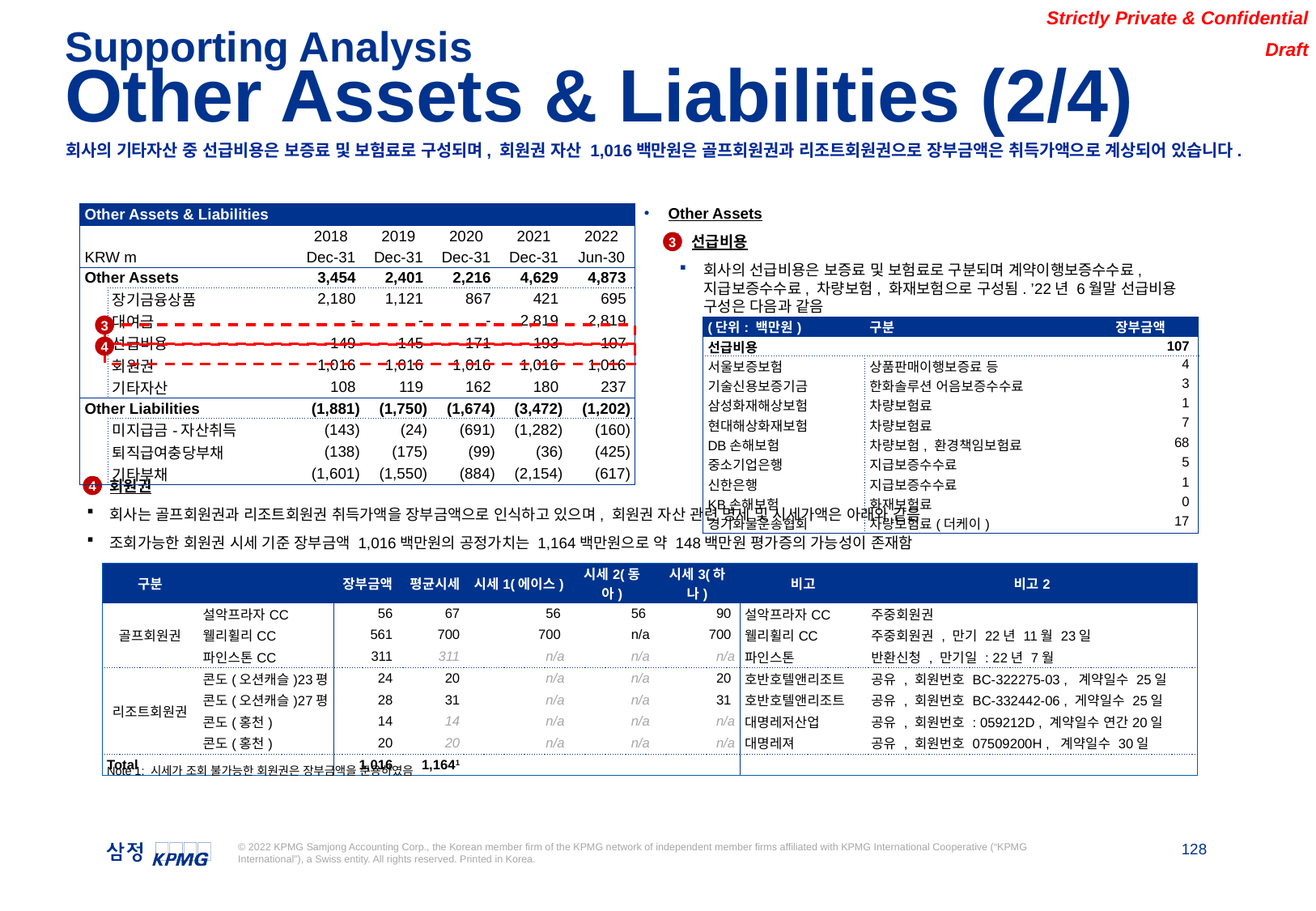

Supporting Analysis
Other Assets & Liabilities (2/4)
회사의 기타자산 중 선급비용은 보증료 및 보험료로 구성되며, 회원권 자산 1,016백만원은 골프회원권과 리조트회원권으로 장부금액은 취득가액으로 계상되어 있습니다.
Other Assets
선급비용
회사의 선급비용은 보증료 및 보험료로 구분되며 계약이행보증수수료, 지급보증수수료, 차량보험, 화재보험으로 구성됨. ’22년 6월말 선급비용 구성은 다음과 같음
| Other Assets & Liabilities |  |  |  |  |  |  |  |
| --- | --- | --- | --- | --- | --- | --- | --- |
|  |  |  | 2018 | 2019 | 2020 | 2021 | 2022 |
| KRW m |  |  | Dec-31 | Dec-31 | Dec-31 | Dec-31 | Jun-30 |
| Other Assets |  |  | 3,454 | 2,401 | 2,216 | 4,629 | 4,873 |
|  | 장기금융상품 |  | 2,180 | 1,121 | 867 | 421 | 695 |
|  | 대여금 |  | - | - | - | 2,819 | 2,819 |
|  | 선급비용 |  | 149 | 145 | 171 | 193 | 107 |
|  | 회원권 |  | 1,016 | 1,016 | 1,016 | 1,016 | 1,016 |
|  | 기타자산 |  | 108 | 119 | 162 | 180 | 237 |
| Other Liabilities |  |  | (1,881) | (1,750) | (1,674) | (3,472) | (1,202) |
|  | 미지급금-자산취득 |  | (143) | (24) | (691) | (1,282) | (160) |
|  | 퇴직급여충당부채 |  | (138) | (175) | (99) | (36) | (425) |
|  | 기타부채 |  | (1,601) | (1,550) | (884) | (2,154) | (617) |
3
3
| (단위: 백만원) | 구분 | 장부금액 |
| --- | --- | --- |
| 선급비용 |  | 107 |
| 서울보증보험 | 상품판매이행보증료 등 | 4 |
| 기술신용보증기금 | 한화솔루션 어음보증수수료 | 3 |
| 삼성화재해상보험 | 차량보험료 | 1 |
| 현대해상화재보험 | 차량보험료 | 7 |
| DB손해보험 | 차량보험, 환경책임보험료 | 68 |
| 중소기업은행 | 지급보증수수료 | 5 |
| 신한은행 | 지급보증수수료 | 1 |
| KB손해보험 | 화재보험료 | 0 |
| 경기화물운송협회 | 차량보험료(더케이) | 17 |

4

회원권
회사는 골프회원권과 리조트회원권 취득가액을 장부금액으로 인식하고 있으며, 회원권 자산 관련 명세 및 시세가액은 아래와 같음
조회가능한 회원권 시세 기준 장부금액 1,016백만원의 공정가치는 1,164백만원으로 약 148백만원 평가증의 가능성이 존재함
4
| 구분 |  | 장부금액 | 평균시세 | 시세1(에이스) | 시세2(동아) | 시세3(하나) | 비고 | 비고2 |
| --- | --- | --- | --- | --- | --- | --- | --- | --- |
| 골프회원권 | 설악프라자CC | 56 | 67 | 56 | 56 | 90 | 설악프라자CC | 주중회원권 |
|  | 웰리휠리CC | 561 | 700 | 700 | n/a | 700 | 웰리휠리CC | 주중회원권 , 만기 22년 11월 23일 |
|  | 파인스톤CC | 311 | 311 | n/a | n/a | n/a | 파인스톤 | 반환신청 , 만기일 : 22년 7월 |
| 리조트회원권 | 콘도(오션캐슬)23평 | 24 | 20 | n/a | n/a | 20 | 호반호텔앤리조트 | 공유 , 회원번호 BC-322275-03 , 계약일수 25일 |
|  | 콘도(오션캐슬)27평 | 28 | 31 | n/a | n/a | 31 | 호반호텔앤리조트 | 공유 , 회원번호 BC-332442-06 , 게약일수 25일 |
|  | 콘도(홍천) | 14 | 14 | n/a | n/a | n/a | 대명레저산업 | 공유 , 회원번호 : 059212D , 계약일수 연간20일 |
|  | 콘도(홍천) | 20 | 20 | n/a | n/a | n/a | 대명레져 | 공유 , 회원번호 07509200H , 계약일수 30일 |
| Total |  | 1,016 | 1,1641 |  |  |  |  |  |
Note 1: 시세가 조회 불가능한 회원권은 장부금액을 준용하였음